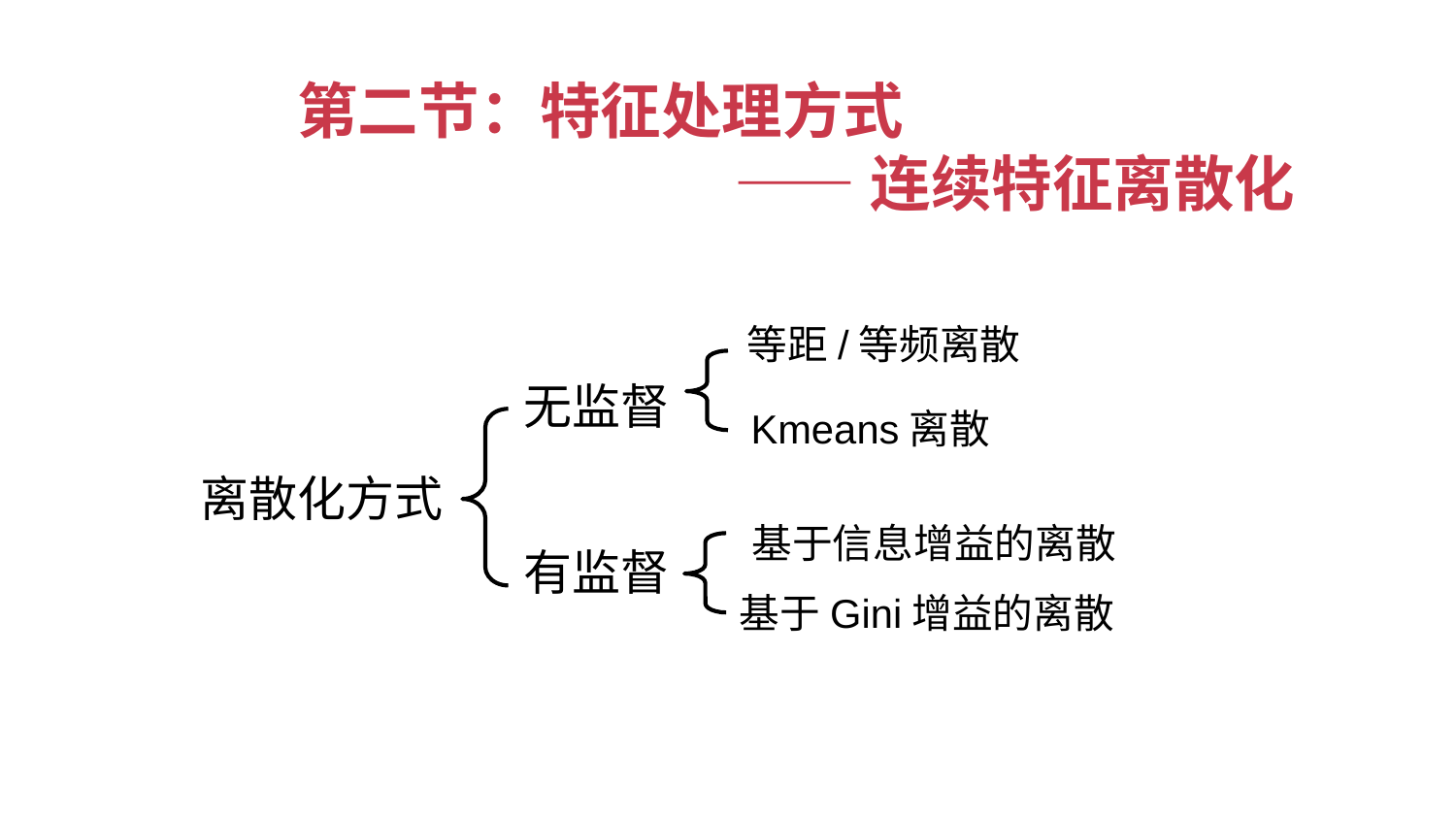

第二节：特征处理方式
——连续特征离散化
等距/等频离散

无监督
Kmeans离散

离散化方式
基于信息增益的离散

有监督
基于Gini增益的离散